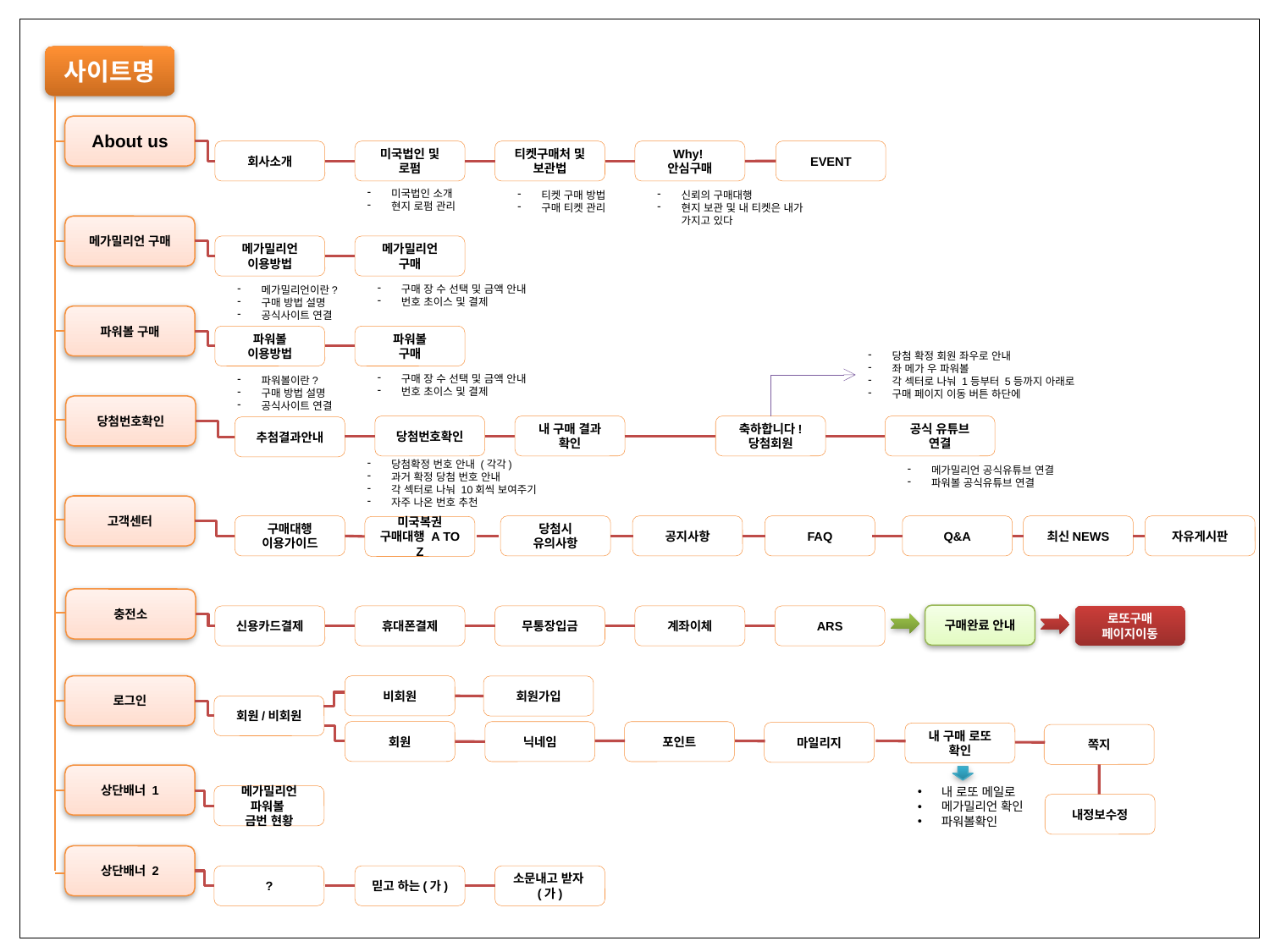

사이트명
About us
EVENT
회사소개
미국법인 및 로펌
티켓구매처 및 보관법
Why!
안심구매
미국법인 소개
현지 로펌 관리
티켓 구매 방법
구매 티켓 관리
신뢰의 구매대행
현지 보관 및 내 티켓은 내가 가지고 있다
메가밀리언 구매
메가밀리언
이용방법
메가밀리언
구매
구매 장 수 선택 및 금액 안내
번호 초이스 및 결제
메가밀리언이란?
구매 방법 설명
공식사이트 연결
파워볼 구매
파워볼
이용방법
파워볼
구매
당첨 확정 회원 좌우로 안내
좌 메가 우 파워볼
각 섹터로 나눠 1등부터 5등까지 아래로
구매 페이지 이동 버튼 하단에
구매 장 수 선택 및 금액 안내
번호 초이스 및 결제
파워볼이란?
구매 방법 설명
공식사이트 연결
당첨번호확인
당첨번호확인
내 구매 결과 확인
축하합니다!
당첨회원
공식 유튜브 연결
추첨결과안내
당첨확정 번호 안내 (각각)
과거 확정 당첨 번호 안내
각 섹터로 나눠 10회씩 보여주기
자주 나온 번호 추천
메가밀리언 공식유튜브 연결
파워볼 공식유튜브 연결
고객센터
구매대행 이용가이드
당첨시 유의사항
공지사항
FAQ
Q&A
최신NEWS
자유게시판
미국복권 구매대행 A TO Z
충전소
구매완료 안내
신용카드결제
휴대폰결제
무통장입금
계좌이체
ARS
로또구매
페이지이동

로그인
비회원
회원가입
회원/비회원
회원
닉네임
포인트
마일리지
내 구매 로또 확인
쪽지
상단배너 1

내 로또 메일로
메가밀리언 확인
파워볼확인
메가밀리언
파워볼
금번 현황
내정보수정
상단배너 2
?
믿고 하는(가)
소문내고 받자(가)